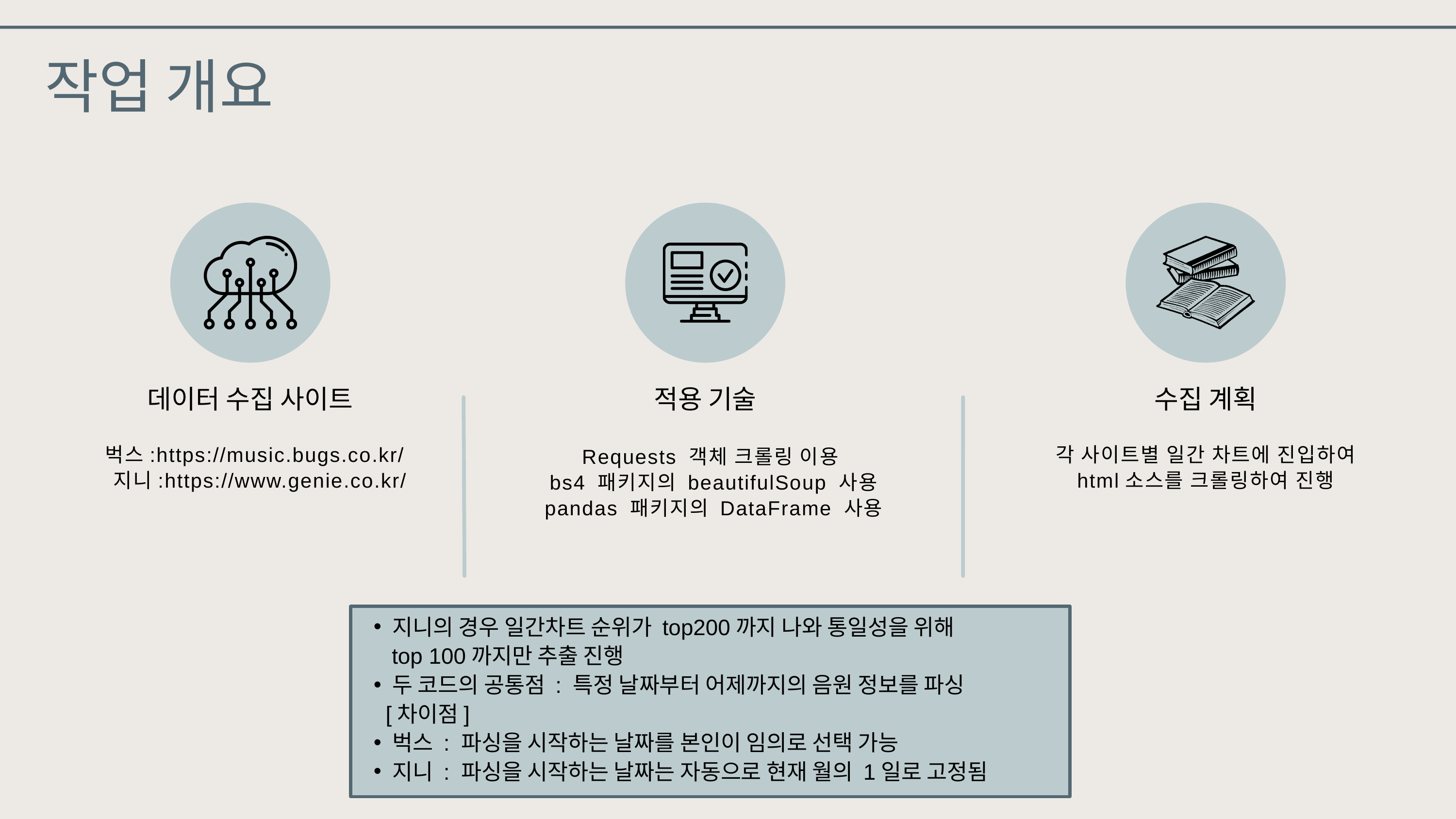

작업 개요

데이터 수집 사이트
적용 기술
수집 계획

벅스:https://music.bugs.co.kr/
 지니:https://www.genie.co.kr/
각 사이트별 일간 차트에 진입하여
html소스를 크롤링하여 진행
Requests 객체 크롤링 이용
 bs4 패키지의 beautifulSoup 사용
 pandas 패키지의 DataFrame 사용
지니의 경우 일간차트 순위가 top200까지 나와 통일성을 위해
      top 100까지만 추출 진행
두 코드의 공통점 : 특정 날짜부터 어제까지의 음원 정보를 파싱
     [차이점]
벅스 : 파싱을 시작하는 날짜를 본인이 임의로 선택 가능
지니 : 파싱을 시작하는 날짜는 자동으로 현재 월의 1일로 고정됨